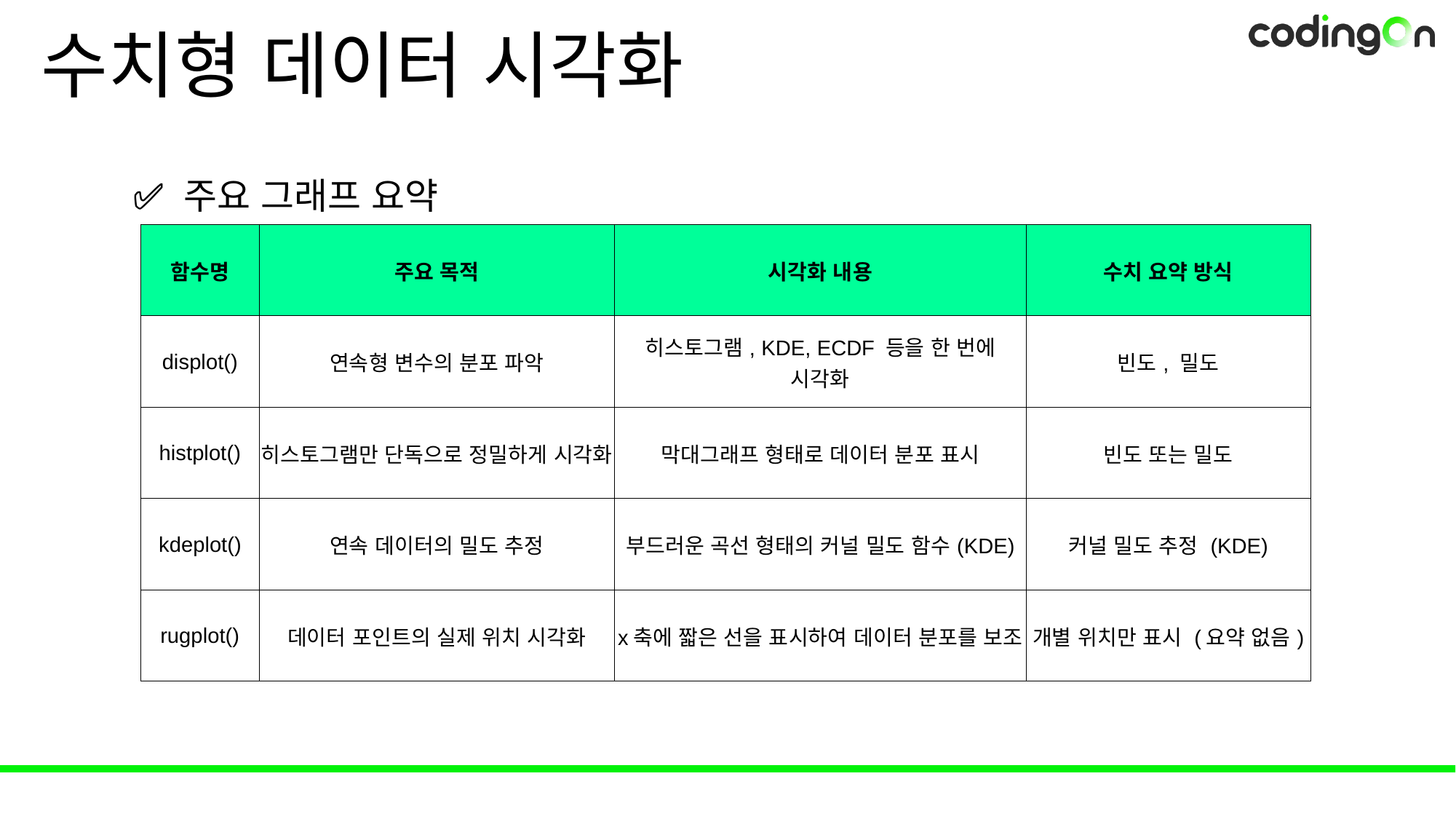

# 수치형 데이터 시각화
✅ 주요 그래프 요약
| 함수명 | 주요 목적 | 시각화 내용 | 수치 요약 방식 |
| --- | --- | --- | --- |
| displot() | 연속형 변수의 분포 파악 | 히스토그램, KDE, ECDF 등을 한 번에 시각화 | 빈도, 밀도 |
| histplot() | 히스토그램만 단독으로 정밀하게 시각화 | 막대그래프 형태로 데이터 분포 표시 | 빈도 또는 밀도 |
| kdeplot() | 연속 데이터의 밀도 추정 | 부드러운 곡선 형태의 커널 밀도 함수(KDE) | 커널 밀도 추정 (KDE) |
| rugplot() | 데이터 포인트의 실제 위치 시각화 | x축에 짧은 선을 표시하여 데이터 분포를 보조 | 개별 위치만 표시 (요약 없음) |